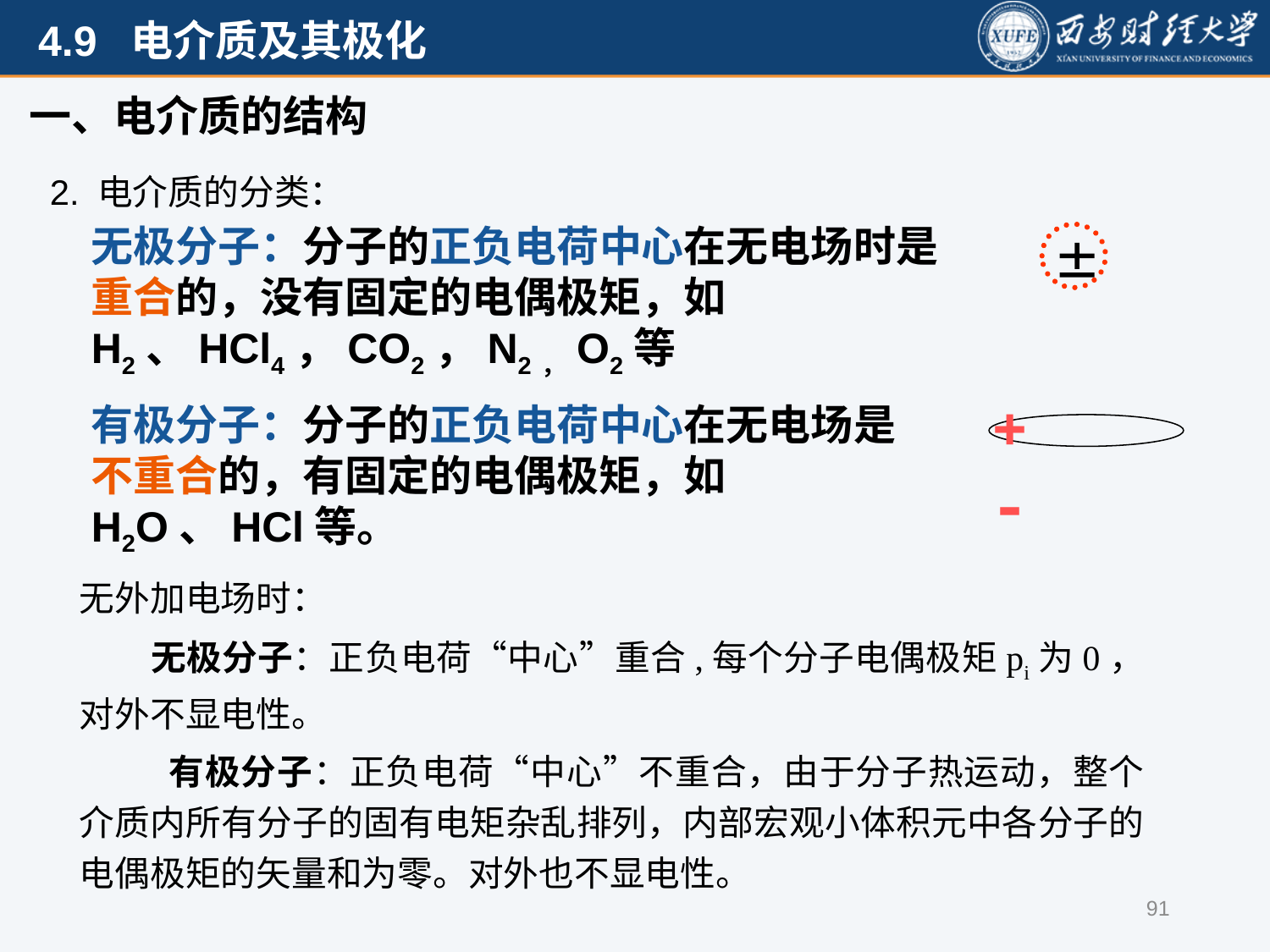

一、电介质的结构
2. 电介质的分类：
无极分子：分子的正负电荷中心在无电场时是重合的，没有固定的电偶极矩，如H2、HCl4，CO2，N2，O2等
±

+    -

有极分子：分子的正负电荷中心在无电场是
不重合的，有固定的电偶极矩，如H2O、HCl等。
无外加电场时：
　　无极分子：正负电荷“中心”重合,每个分子电偶极矩pi为0，对外不显电性。
         有极分子：正负电荷“中心”不重合，由于分子热运动，整个介质内所有分子的固有电矩杂乱排列，内部宏观小体积元中各分子的电偶极矩的矢量和为零。对外也不显电性。
91